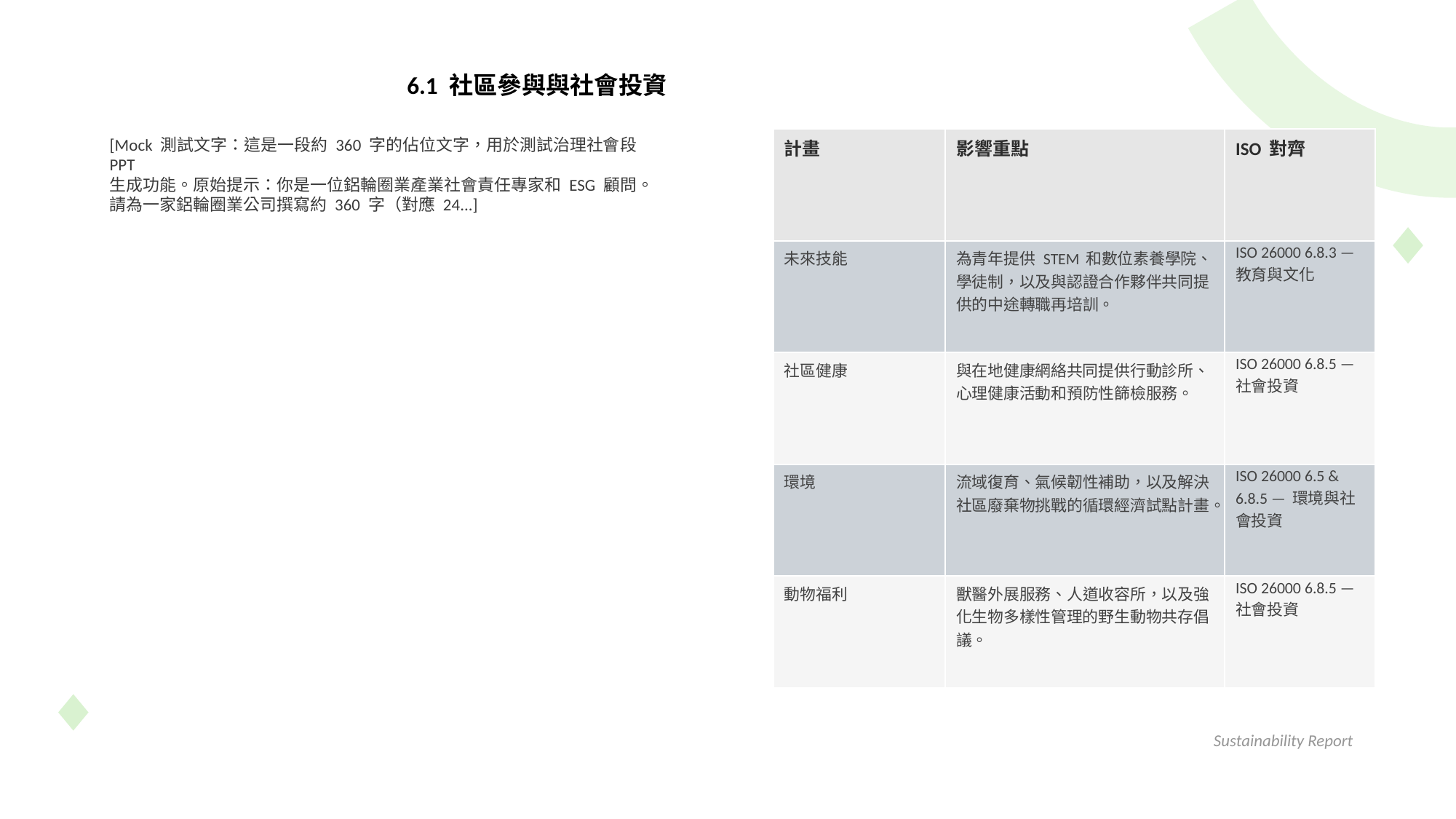

6.1 社區參與與社會投資
[Mock 測試文字：這是一段約 360 字的佔位文字，用於測試治理社會段 PPT
生成功能。原始提示：你是一位鋁輪圈業產業社會責任專家和 ESG 顧問。請為一家鋁輪圈業公司撰寫約 360 字（對應 24...]
| 計畫 | 影響重點 | ISO 對齊 |
| --- | --- | --- |
| 未來技能 | 為青年提供 STEM 和數位素養學院、學徒制，以及與認證合作夥伴共同提供的中途轉職再培訓。 | ISO 26000 6.8.3 — 教育與文化 |
| 社區健康 | 與在地健康網絡共同提供行動診所、心理健康活動和預防性篩檢服務。 | ISO 26000 6.8.5 — 社會投資 |
| 環境 | 流域復育、氣候韌性補助，以及解決社區廢棄物挑戰的循環經濟試點計畫。 | ISO 26000 6.5 & 6.8.5 — 環境與社會投資 |
| 動物福利 | 獸醫外展服務、人道收容所，以及強化生物多樣性管理的野生動物共存倡議。 | ISO 26000 6.8.5 — 社會投資 |
Sustainability Report